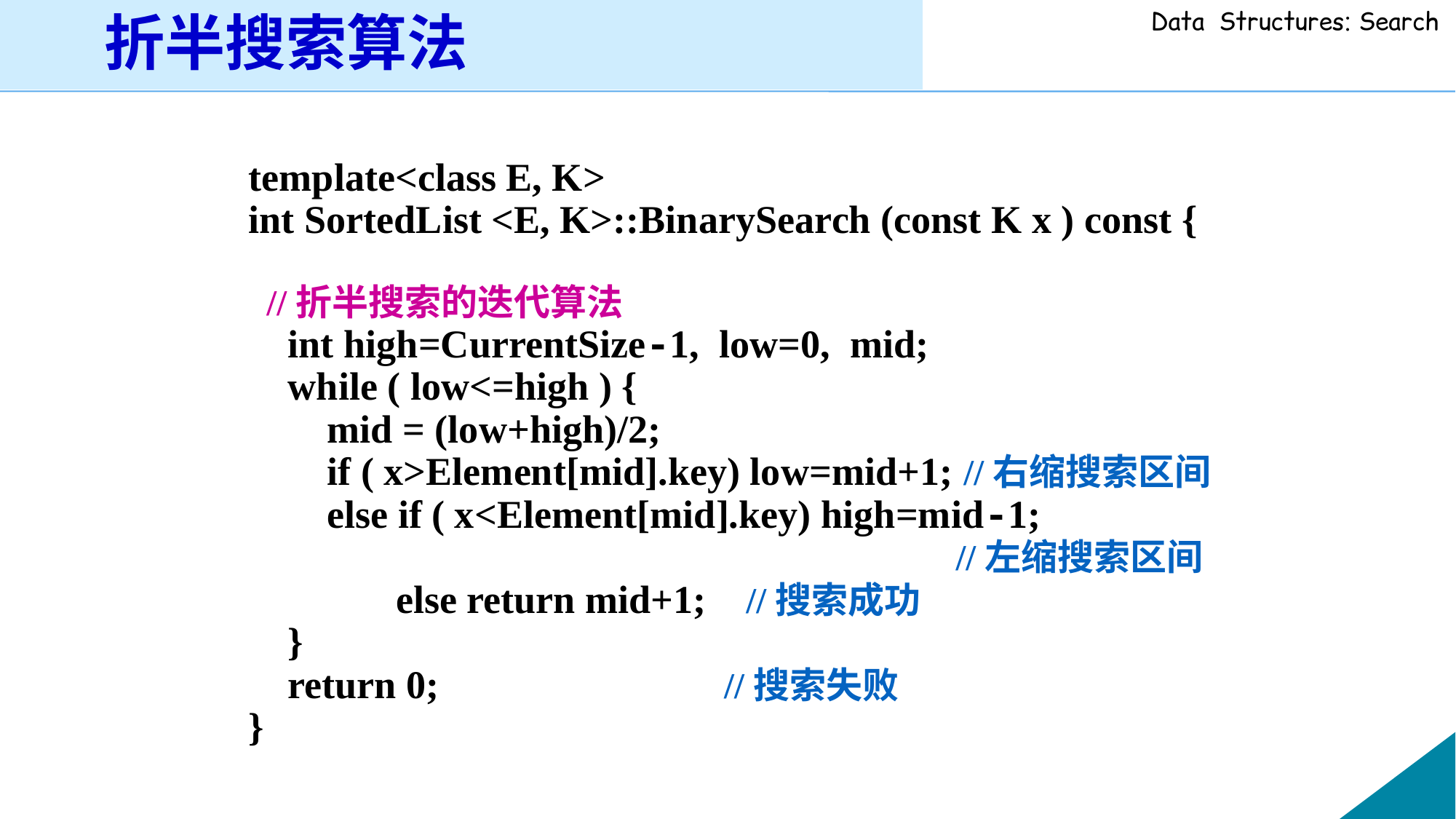

折半搜索算法
template<class E, K>
int SortedList <E, K>::BinarySearch (const K x ) const {
  //折半搜索的迭代算法
    int high=CurrentSize-1,  low=0,  mid;
    while ( low<=high ) {
        mid = (low+high)/2;
        if ( x>Element[mid].key) low=mid+1; //右缩搜索区间
        else if ( x<Element[mid].key) high=mid-1;
                                                                        //左缩搜索区间
               else return mid+1;    //搜索成功
    }
    return 0;                             //搜索失败
}